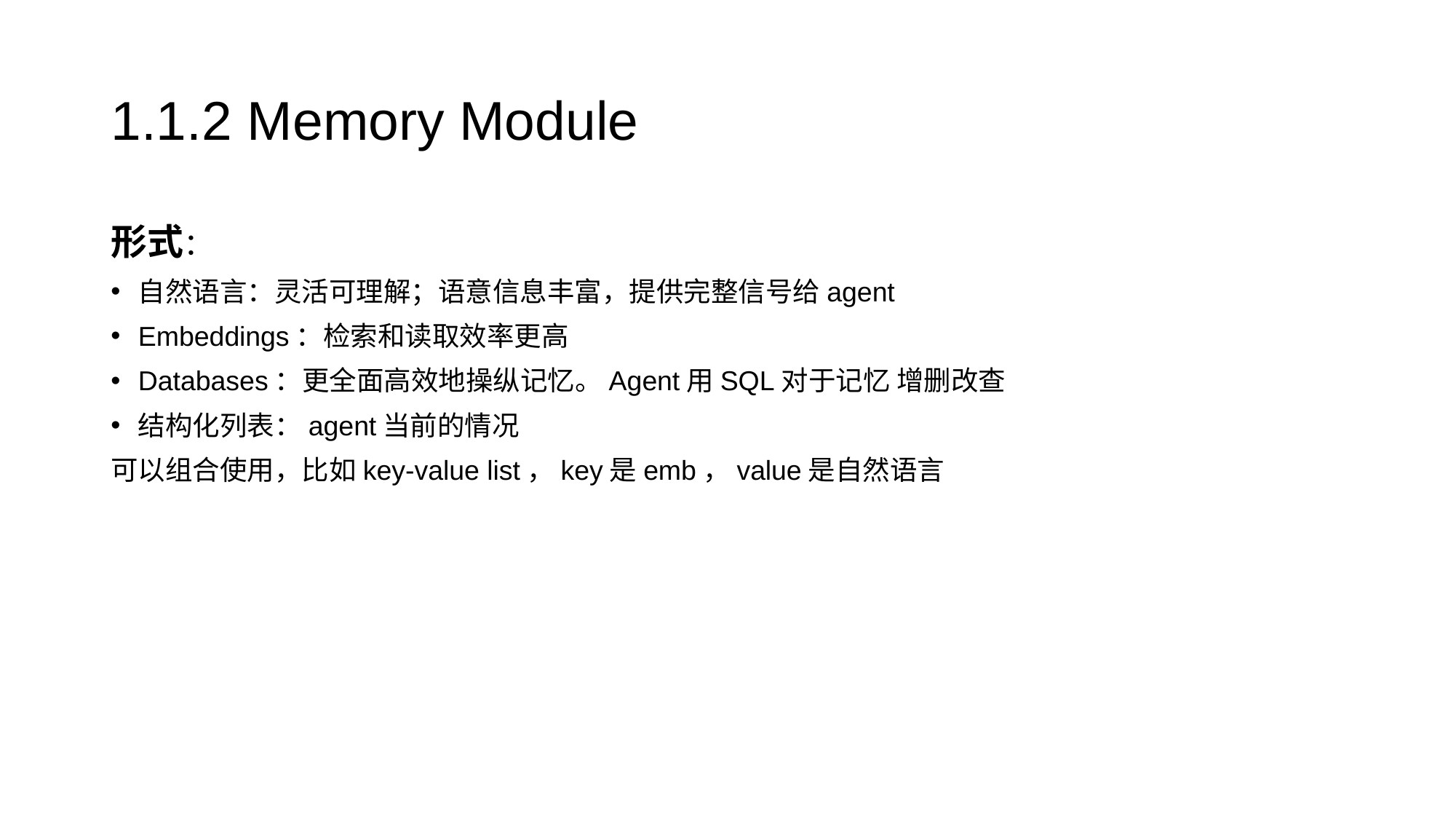

# 1.1.2 Memory Module
形式：
自然语言：灵活可理解；语意信息丰富，提供完整信号给agent
Embeddings：检索和读取效率更高
Databases：更全面高效地操纵记忆。Agent用SQL对于记忆 增删改查
结构化列表：agent当前的情况
可以组合使用，比如key-value list，key是emb，value是自然语言